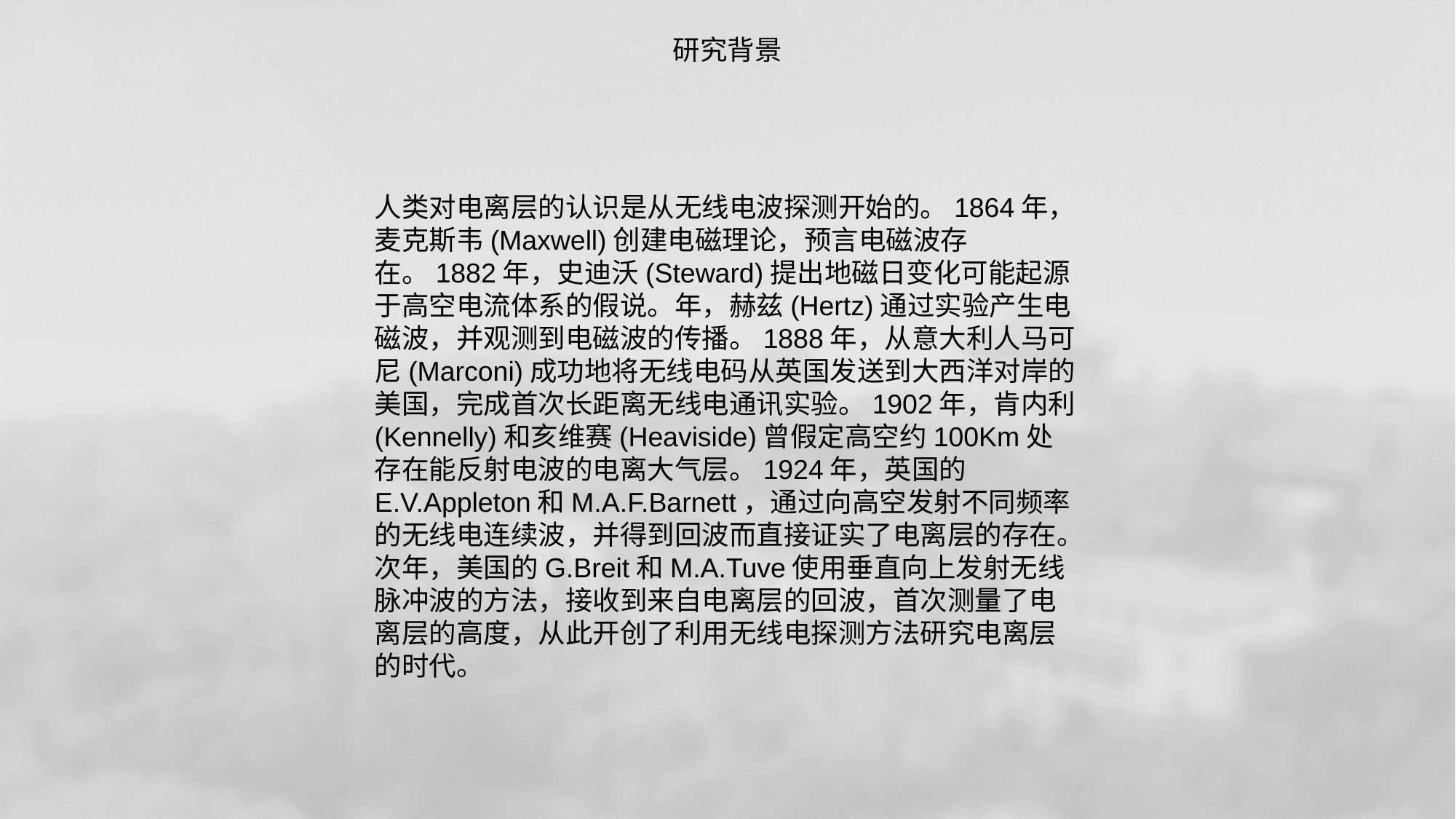

研究背景
人类对电离层的认识是从无线电波探测开始的。1864年，麦克斯韦(Maxwell)创建电磁理论，预言电磁波存在。1882年，史迪沃(Steward)提出地磁日变化可能起源于高空电流体系的假说。年，赫兹(Hertz)通过实验产生电磁波，并观测到电磁波的传播。1888年，从意大利人马可尼(Marconi)成功地将无线电码从英国发送到大西洋对岸的美国，完成首次长距离无线电通讯实验。1902年，肯内利(Kennelly)和亥维赛(Heaviside)曾假定高空约100Km处存在能反射电波的电离大气层。1924年，英国的E.V.Appleton和M.A.F.Barnett，通过向高空发射不同频率的无线电连续波，并得到回波而直接证实了电离层的存在。次年，美国的G.Breit和M.A.Tuve使用垂直向上发射无线脉冲波的方法，接收到来自电离层的回波，首次测量了电离层的高度，从此开创了利用无线电探测方法研究电离层的时代。